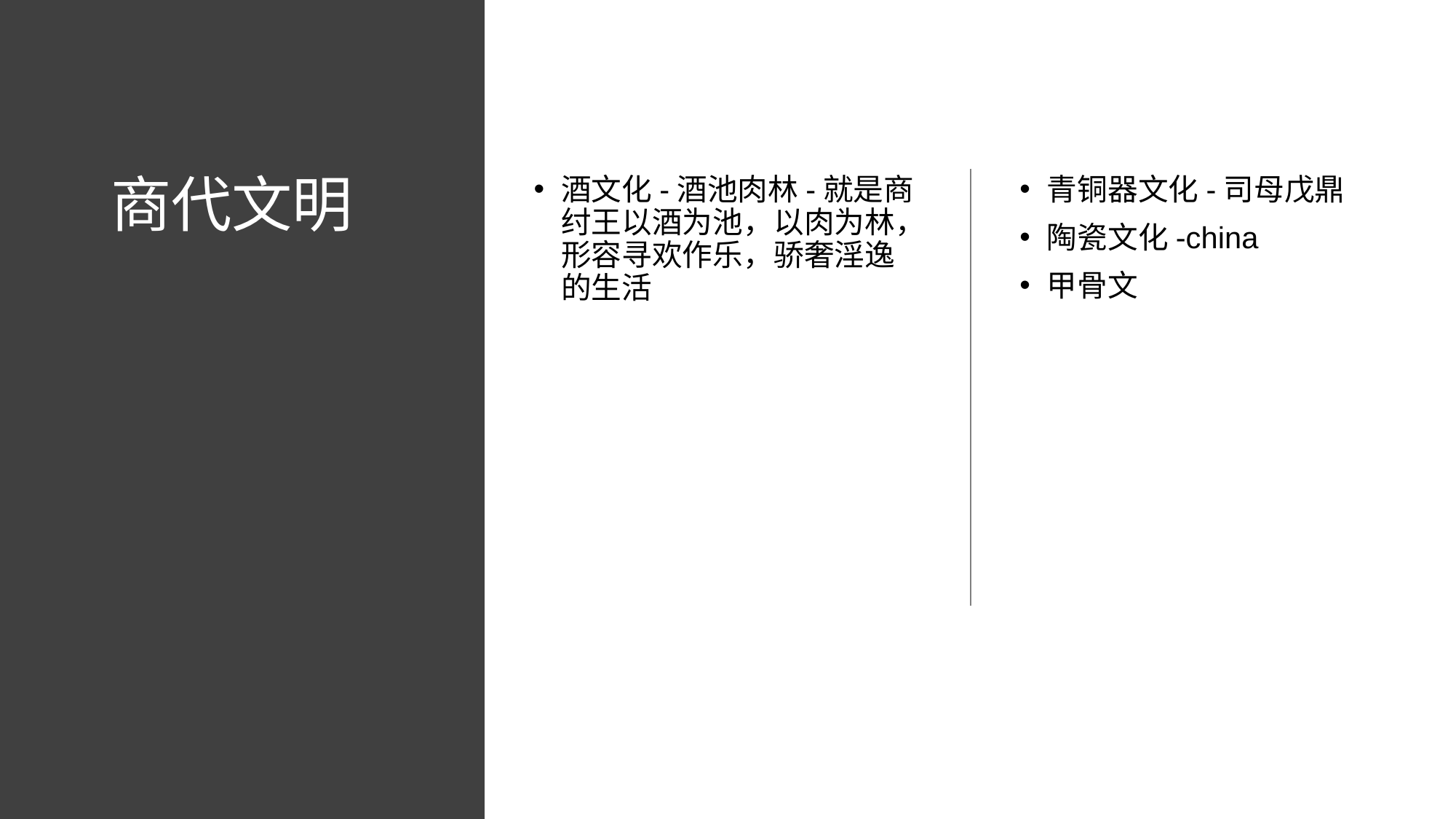

# 商代文明
酒文化-酒池肉林-就是商纣王以酒为池，以肉为林，形容寻欢作乐，骄奢淫逸的生活
青铜器文化-司母戊鼎
陶瓷文化-china
甲骨文